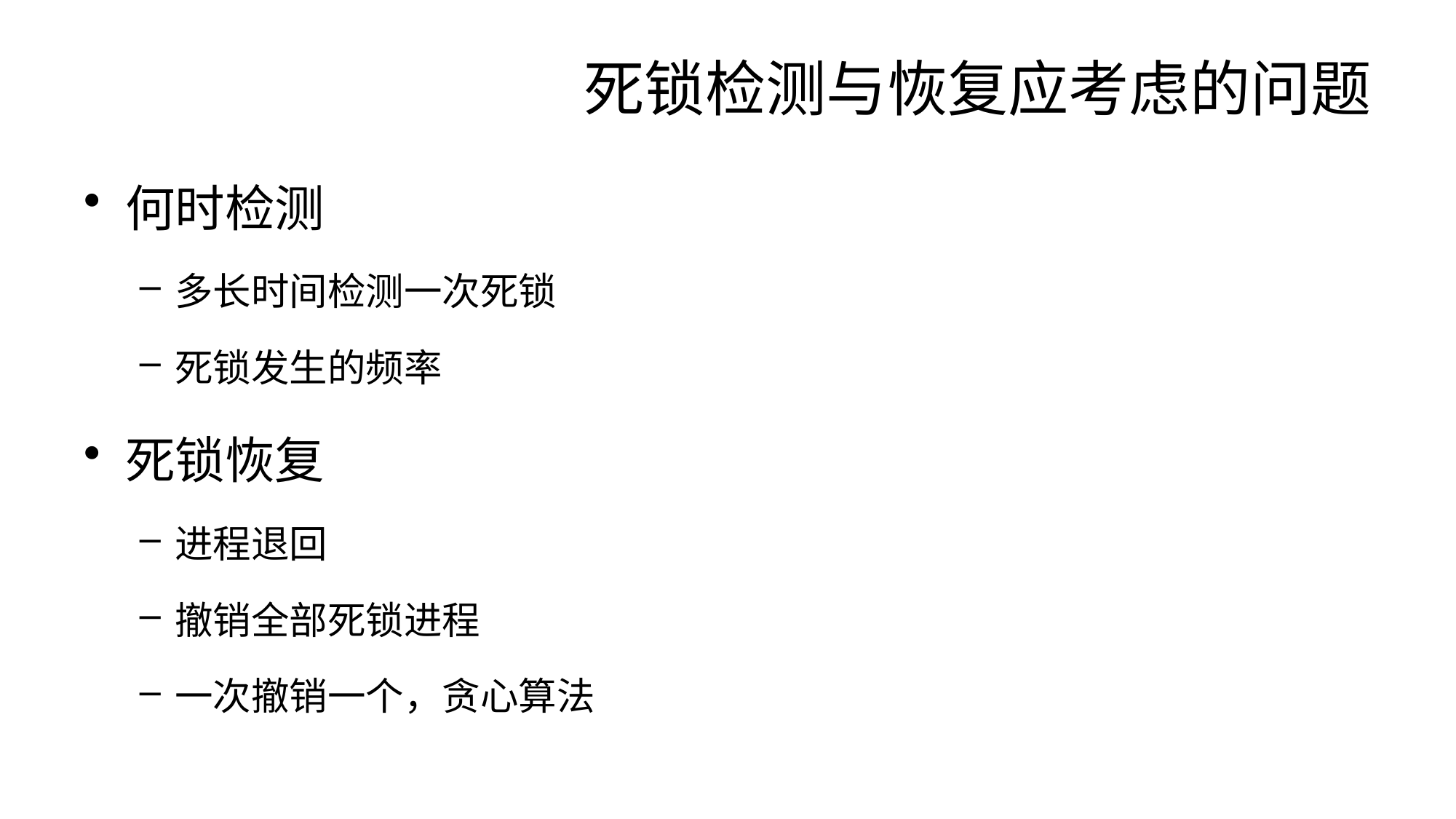

# 死锁检测与恢复应考虑的问题
何时检测
多长时间检测一次死锁
死锁发生的频率
死锁恢复
进程退回
撤销全部死锁进程
一次撤销一个，贪心算法